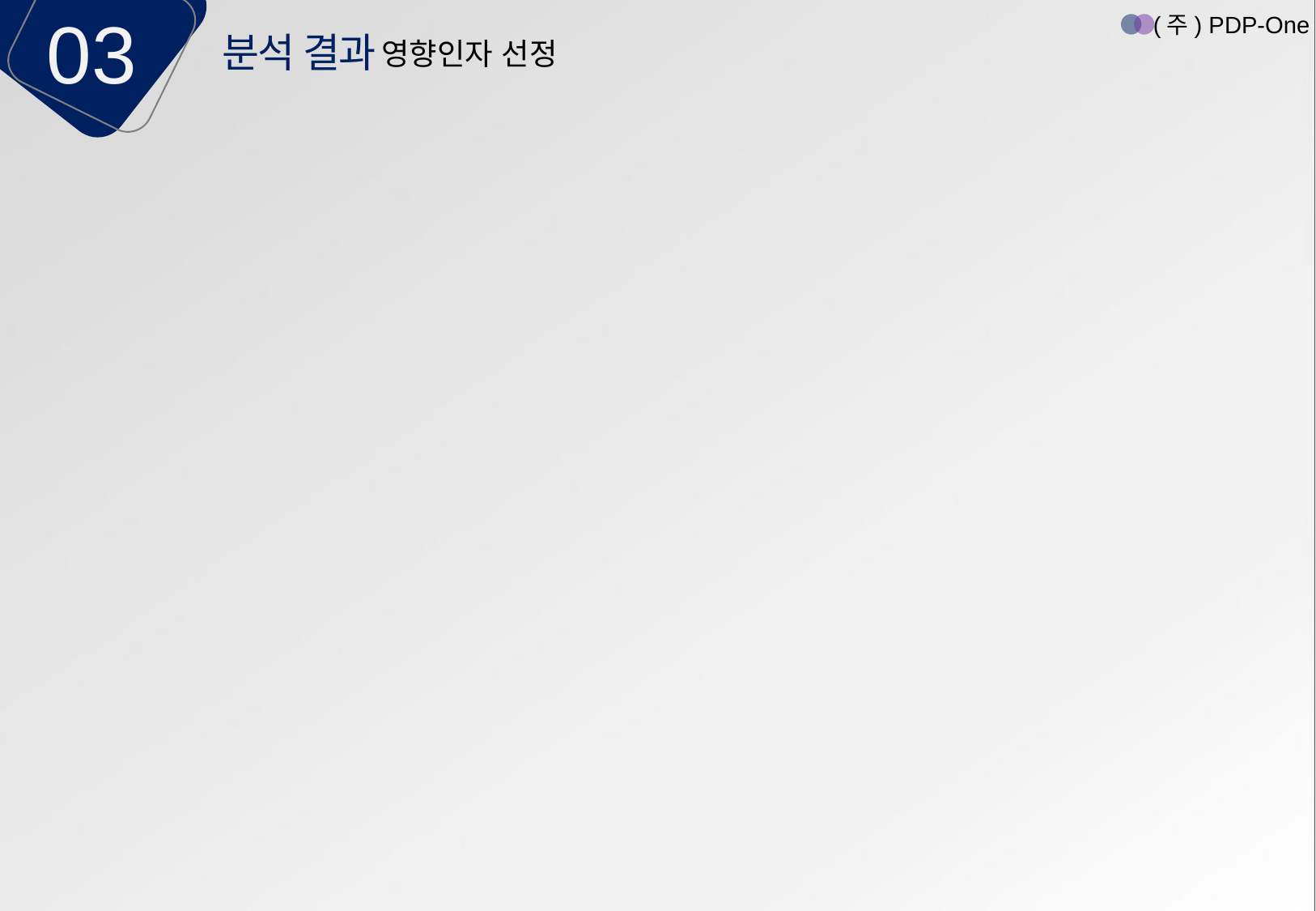

03
(주) PDP-One

분석 결과
영향인자 선정